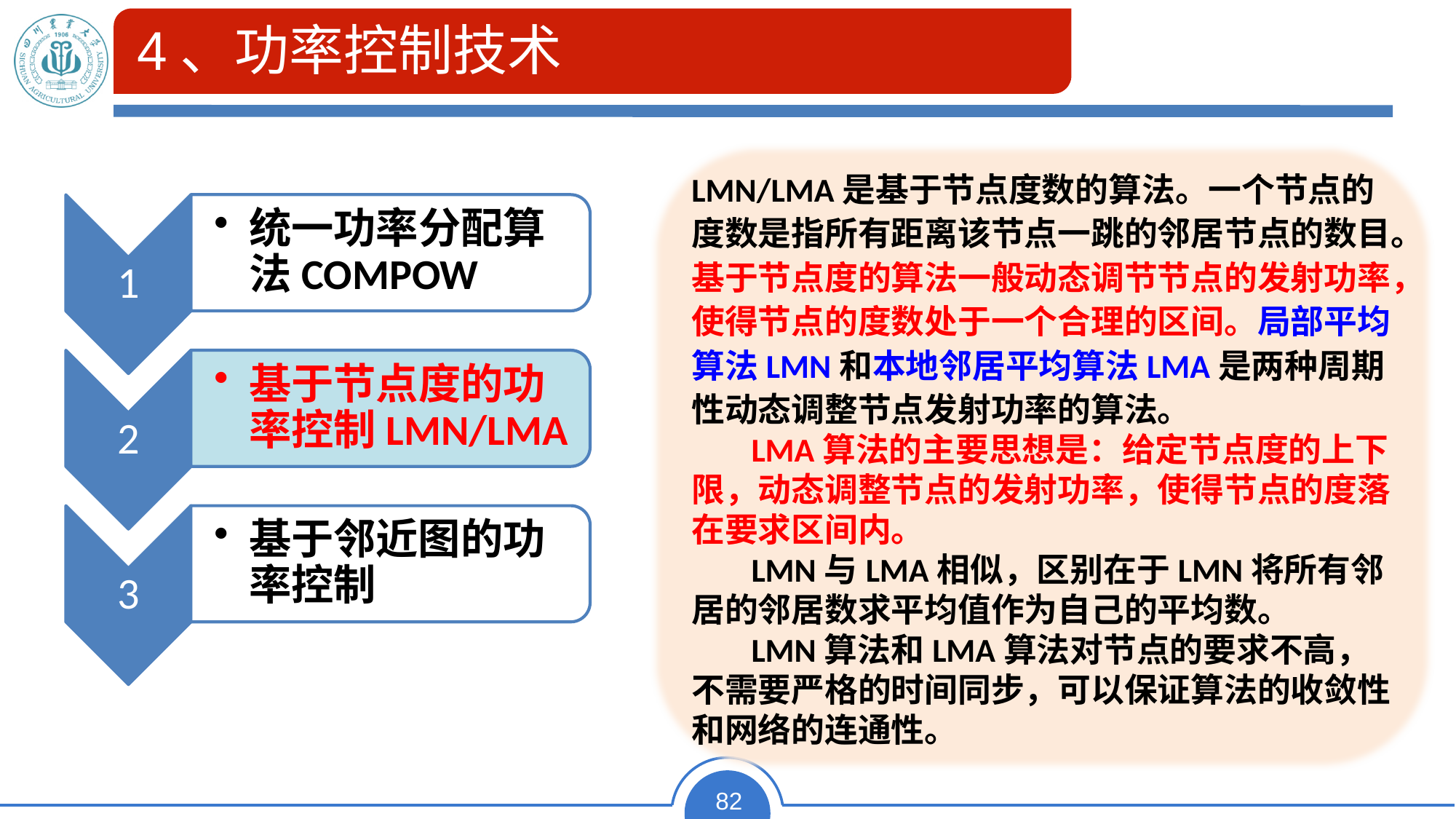

# 4、功率控制技术
LMN/LMA是基于节点度数的算法。一个节点的度数是指所有距离该节点一跳的邻居节点的数目。基于节点度的算法一般动态调节节点的发射功率，使得节点的度数处于一个合理的区间。局部平均算法LMN和本地邻居平均算法LMA是两种周期性动态调整节点发射功率的算法。
        LMA算法的主要思想是：给定节点度的上下限，动态调整节点的发射功率，使得节点的度落在要求区间内。
        LMN与LMA相似，区别在于LMN将所有邻居的邻居数求平均值作为自己的平均数。
        LMN算法和LMA算法对节点的要求不高，不需要严格的时间同步，可以保证算法的收敛性和网络的连通性。
1
统一功率分配算法COMPOW
2
基于节点度的功率控制LMN/LMA
3
基于邻近图的功率控制